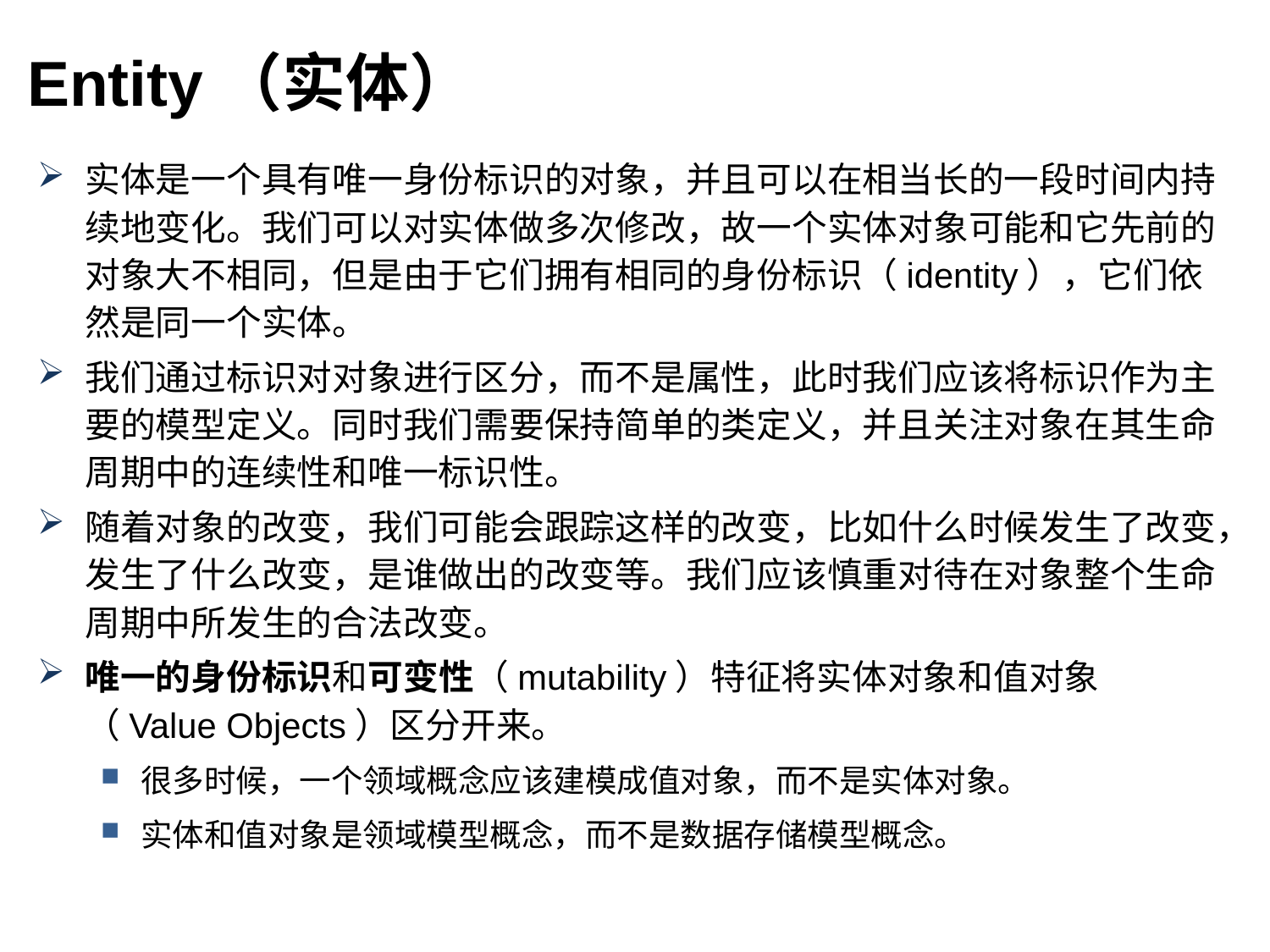

Entity（实体）
实体是一个具有唯一身份标识的对象，并且可以在相当长的一段时间内持续地变化。我们可以对实体做多次修改，故一个实体对象可能和它先前的对象大不相同，但是由于它们拥有相同的身份标识（identity），它们依然是同一个实体。
我们通过标识对对象进行区分，而不是属性，此时我们应该将标识作为主要的模型定义。同时我们需要保持简单的类定义，并且关注对象在其生命周期中的连续性和唯一标识性。
随着对象的改变，我们可能会跟踪这样的改变，比如什么时候发生了改变，发生了什么改变，是谁做出的改变等。我们应该慎重对待在对象整个生命周期中所发生的合法改变。
唯一的身份标识和可变性（mutability）特征将实体对象和值对象（Value Objects）区分开来。
很多时候，一个领域概念应该建模成值对象，而不是实体对象。
实体和值对象是领域模型概念，而不是数据存储模型概念。